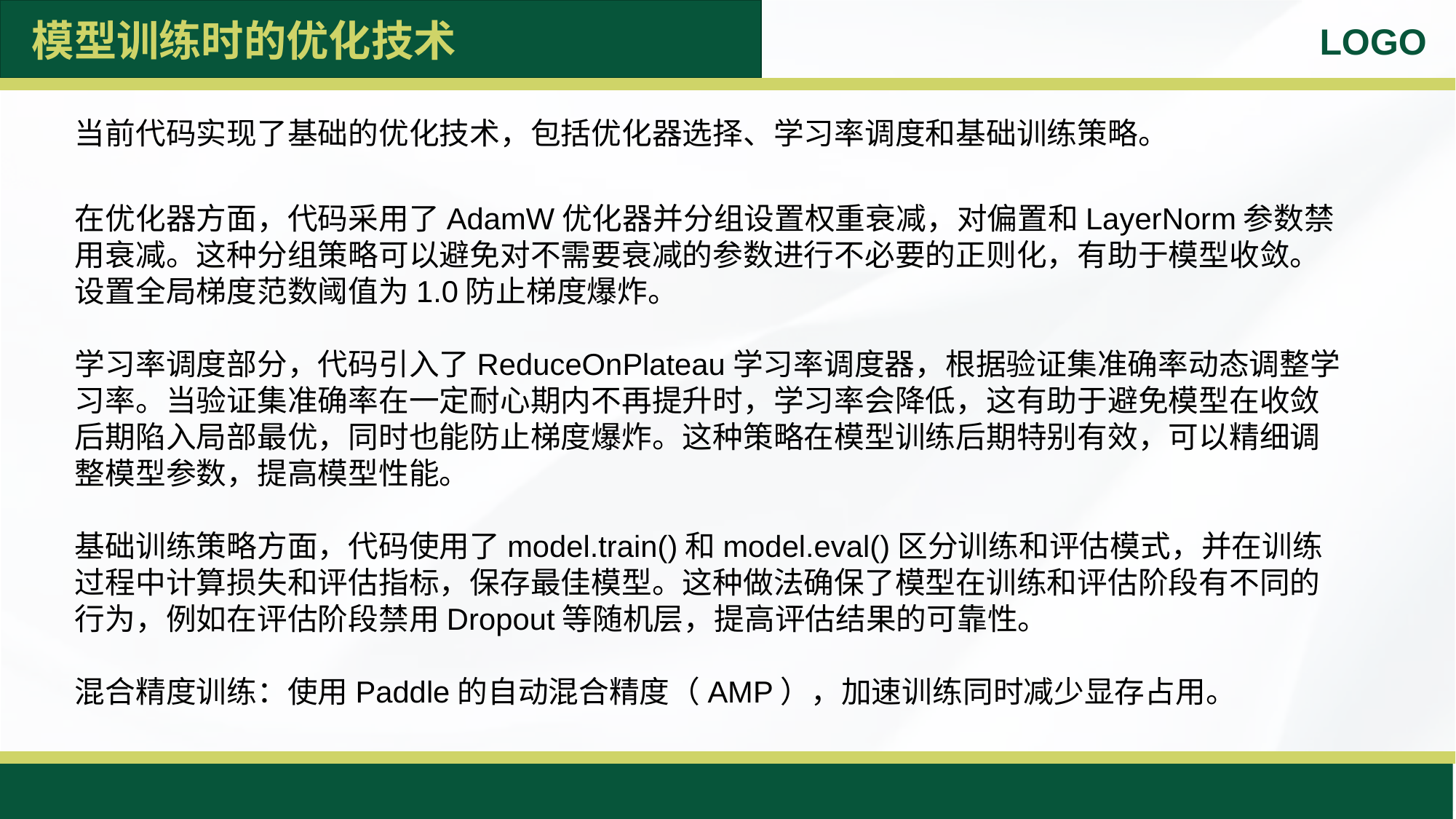

模型训练时的优化技术
当前代码实现了基础的优化技术，包括优化器选择、学习率调度和基础训练策略。
在优化器方面，代码采用了AdamW优化器并分组设置权重衰减，对偏置和LayerNorm参数禁用衰减。这种分组策略可以避免对不需要衰减的参数进行不必要的正则化，有助于模型收敛。设置全局梯度范数阈值为1.0防止梯度爆炸。

学习率调度部分，代码引入了ReduceOnPlateau学习率调度器，根据验证集准确率动态调整学习率。当验证集准确率在一定耐心期内不再提升时，学习率会降低，这有助于避免模型在收敛后期陷入局部最优，同时也能防止梯度爆炸。这种策略在模型训练后期特别有效，可以精细调整模型参数，提高模型性能。

基础训练策略方面，代码使用了model.train()和model.eval()区分训练和评估模式，并在训练过程中计算损失和评估指标，保存最佳模型。这种做法确保了模型在训练和评估阶段有不同的行为，例如在评估阶段禁用Dropout等随机层，提高评估结果的可靠性。

混合精度训练：使用Paddle的自动混合精度（AMP），加速训练同时减少显存占用。